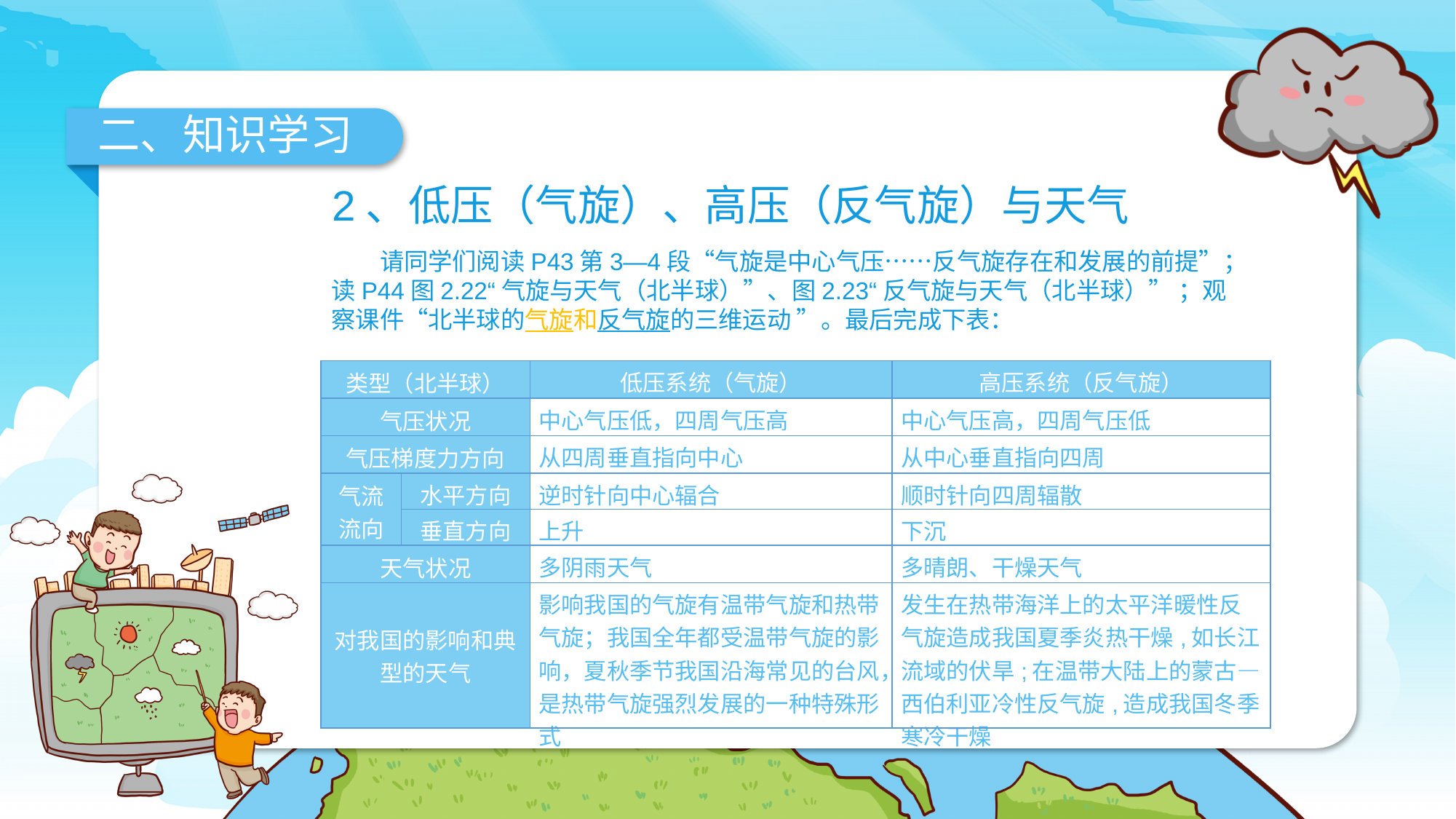

二、知识学习
2、低压（气旋）、高压（反气旋）与天气
　　请同学们阅读P43第3—4段“气旋是中心气压……反气旋存在和发展的前提”；读P44图2.22“气旋与天气（北半球）”、图2.23“反气旋与天气（北半球）” ；观察课件“北半球的气旋和反气旋的三维运动 ”。最后完成下表：
| 类型（北半球） |  | 低压系统（气旋） | 高压系统（反气旋） |
| --- | --- | --- | --- |
| 气压状况 |  | 中心气压低，四周气压高 | 中心气压高，四周气压低 |
| 气压梯度力方向 |  | 从四周垂直指向中心 | 从中心垂直指向四周 |
| 气流 流向 | 水平方向 | 逆时针向中心辐合 | 顺时针向四周辐散 |
|  | 垂直方向 | 上升 | 下沉 |
| 天气状况 |  | 多阴雨天气 | 多晴朗、干燥天气 |
| 对我国的影响和典型的天气 |  | 影响我国的气旋有温带气旋和热带气旋；我国全年都受温带气旋的影响，夏秋季节我国沿海常见的台风，是热带气旋强烈发展的一种特殊形式 | 发生在热带海洋上的太平洋暖性反气旋造成我国夏季炎热干燥,如长江流域的伏旱;在温带大陆上的蒙古—西伯利亚冷性反气旋,造成我国冬季寒冷干燥 |